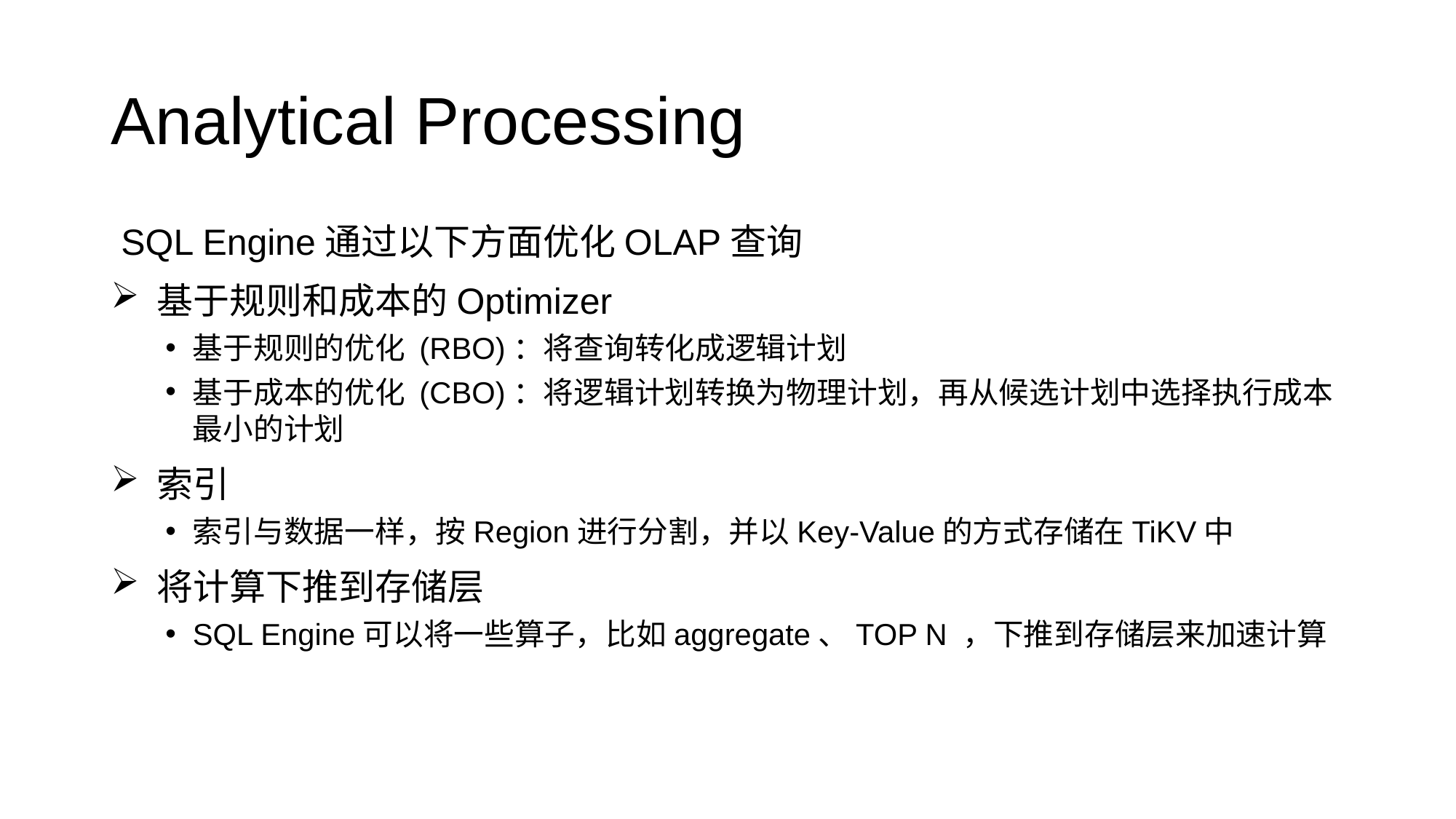

# Analytical Processing
 SQL Engine通过以下方面优化OLAP查询
 基于规则和成本的Optimizer
基于规则的优化 (RBO)：将查询转化成逻辑计划
基于成本的优化 (CBO)：将逻辑计划转换为物理计划，再从候选计划中选择执行成本最小的计划
 索引
索引与数据一样，按Region进行分割，并以Key-Value的方式存储在TiKV中
 将计算下推到存储层
SQL Engine可以将一些算子，比如aggregate、TOP N ，下推到存储层来加速计算